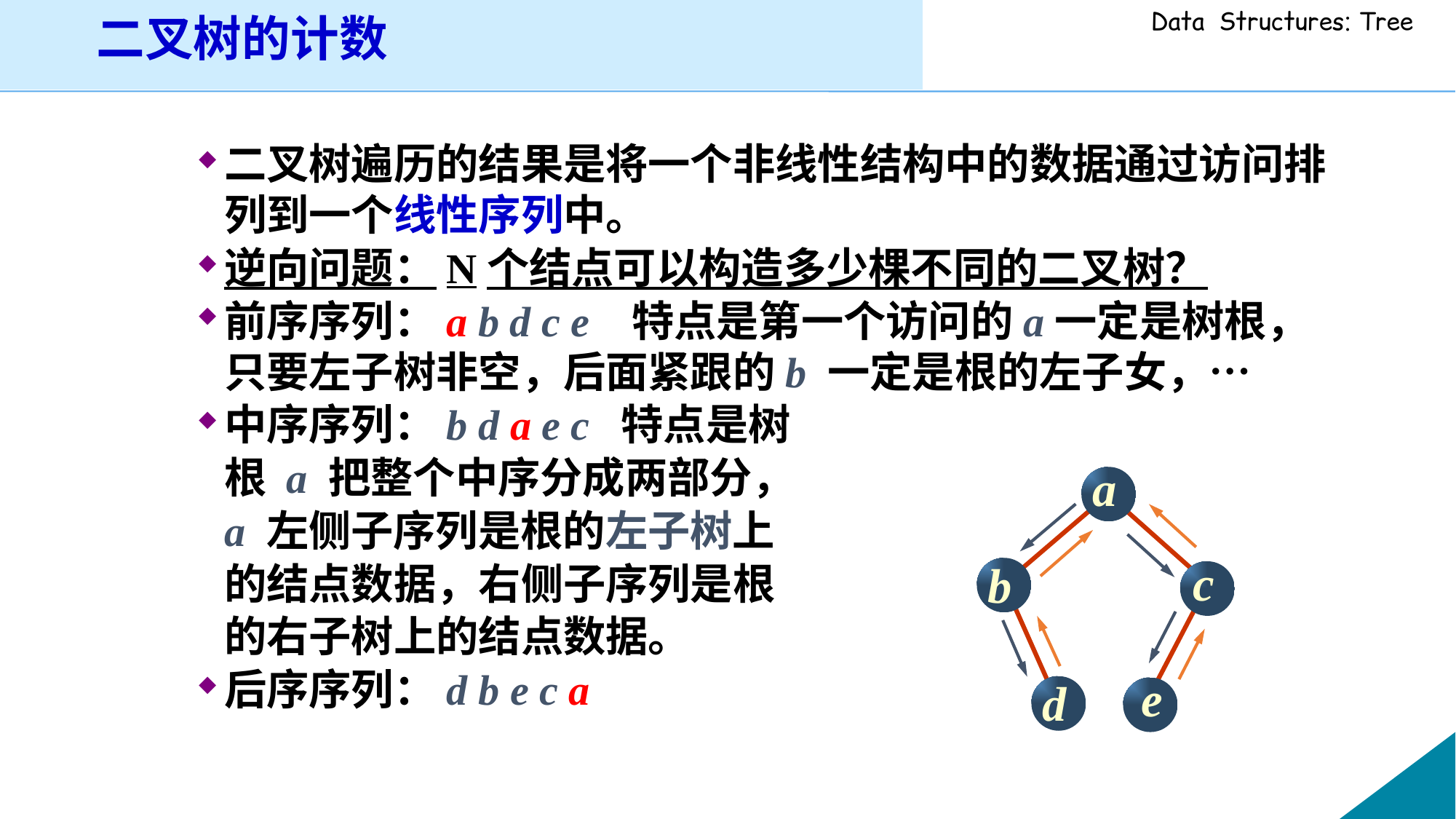

# 二叉树的计数
二叉树遍历的结果是将一个非线性结构中的数据通过访问排列到一个线性序列中。
逆向问题：N个结点可以构造多少棵不同的二叉树？
前序序列：a b d c e   特点是第一个访问的a一定是树根，只要左子树非空，后面紧跟的b 一定是根的左子女，…
中序序列：b d a e c  特点是树
	根 a 把整个中序分成两部分，
 	a 左侧子序列是根的左子树上
	的结点数据，右侧子序列是根
	的右子树上的结点数据。
后序序列：d b e c a
a

c
b

e
d